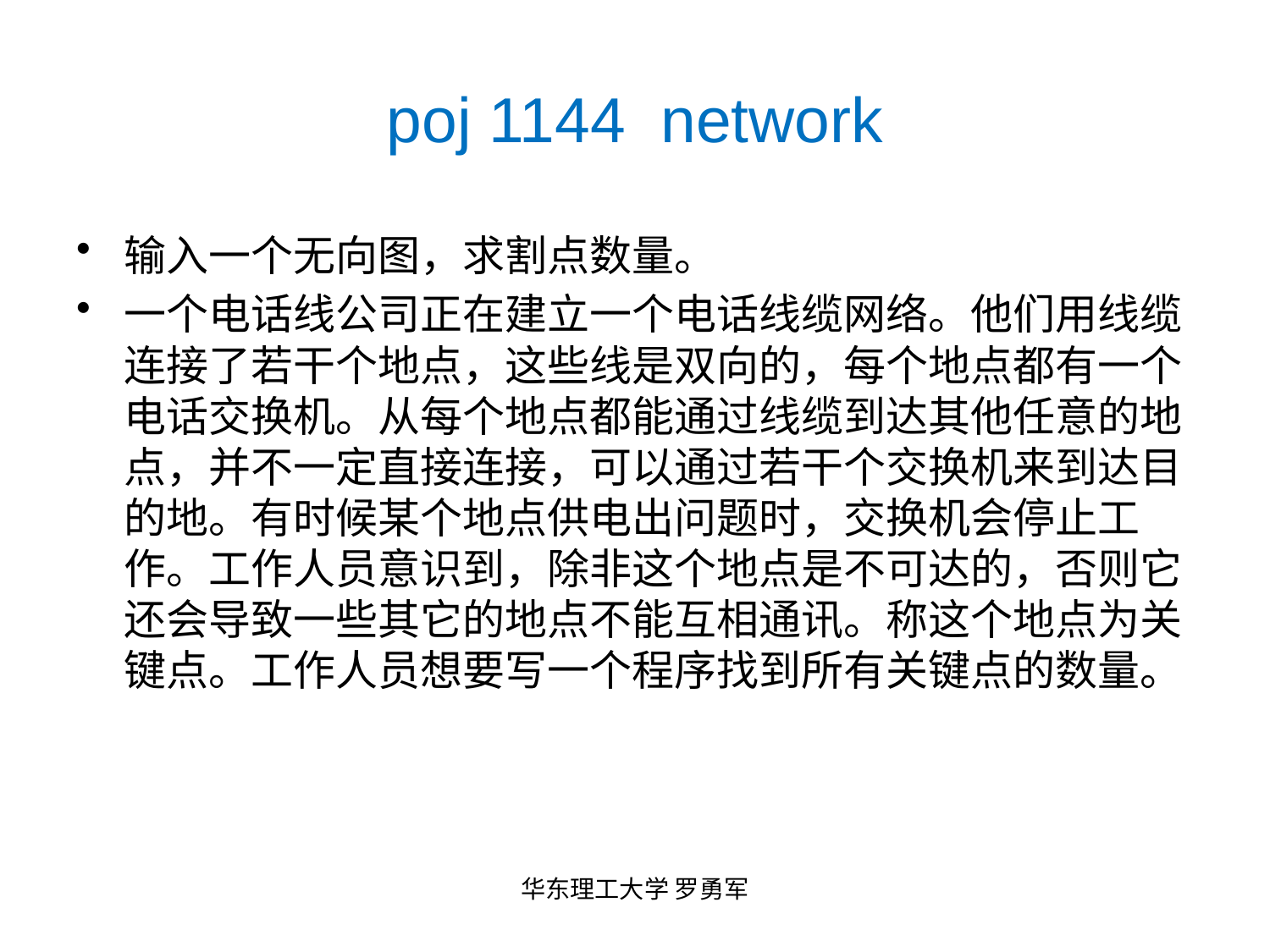

# poj 1144  network
输入一个无向图，求割点数量。
一个电话线公司正在建立一个电话线缆网络。他们用线缆连接了若干个地点，这些线是双向的，每个地点都有一个电话交换机。从每个地点都能通过线缆到达其他任意的地点，并不一定直接连接，可以通过若干个交换机来到达目的地。有时候某个地点供电出问题时，交换机会停止工作。工作人员意识到，除非这个地点是不可达的，否则它还会导致一些其它的地点不能互相通讯。称这个地点为关键点。工作人员想要写一个程序找到所有关键点的数量。

华东理工大学 罗勇军